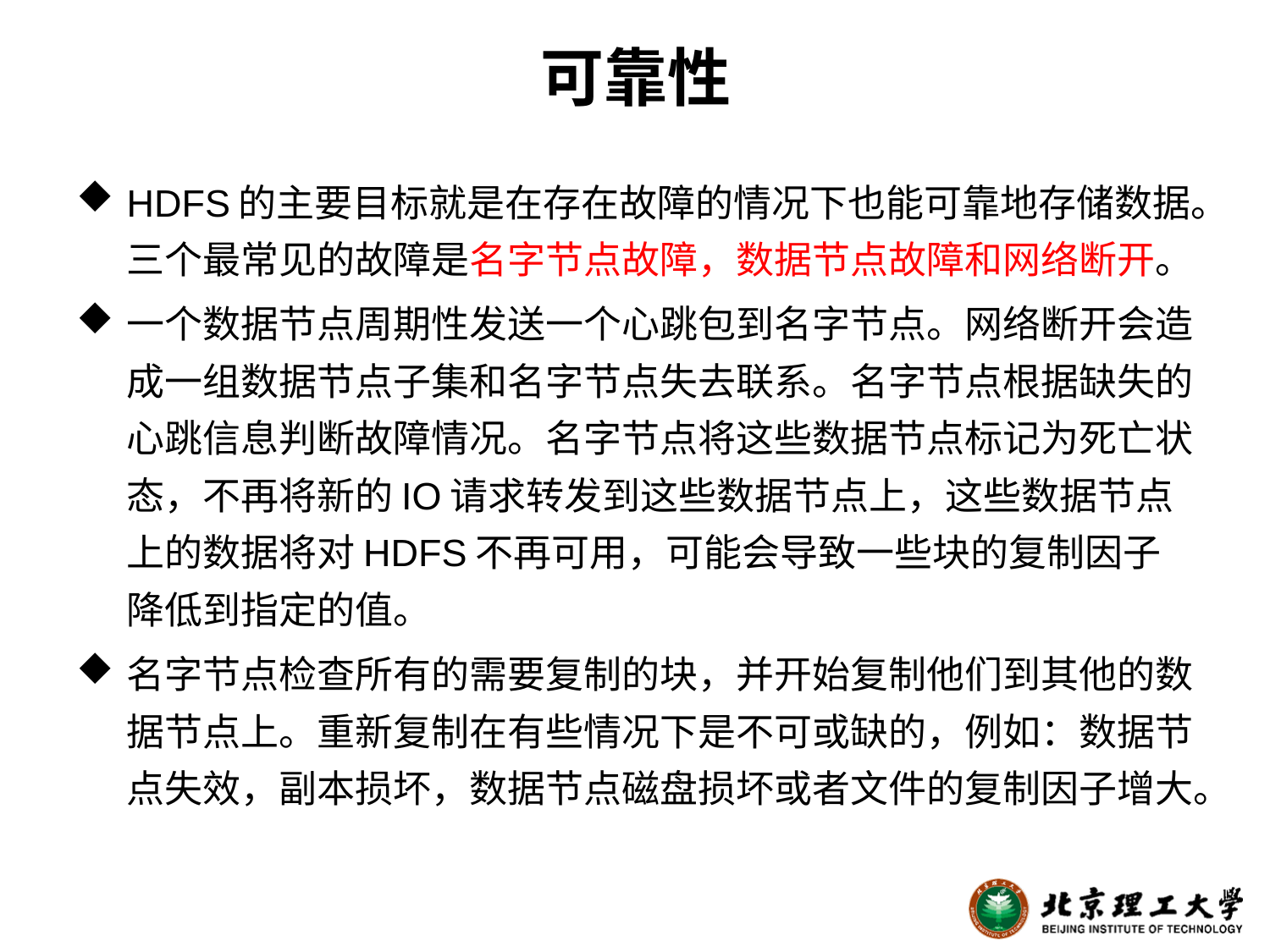

# 可靠性
HDFS的主要目标就是在存在故障的情况下也能可靠地存储数据。三个最常见的故障是名字节点故障，数据节点故障和网络断开。
一个数据节点周期性发送一个心跳包到名字节点。网络断开会造成一组数据节点子集和名字节点失去联系。名字节点根据缺失的心跳信息判断故障情况。名字节点将这些数据节点标记为死亡状态，不再将新的IO请求转发到这些数据节点上，这些数据节点上的数据将对HDFS不再可用，可能会导致一些块的复制因子降低到指定的值。
名字节点检查所有的需要复制的块，并开始复制他们到其他的数据节点上。重新复制在有些情况下是不可或缺的，例如：数据节点失效，副本损坏，数据节点磁盘损坏或者文件的复制因子增大。